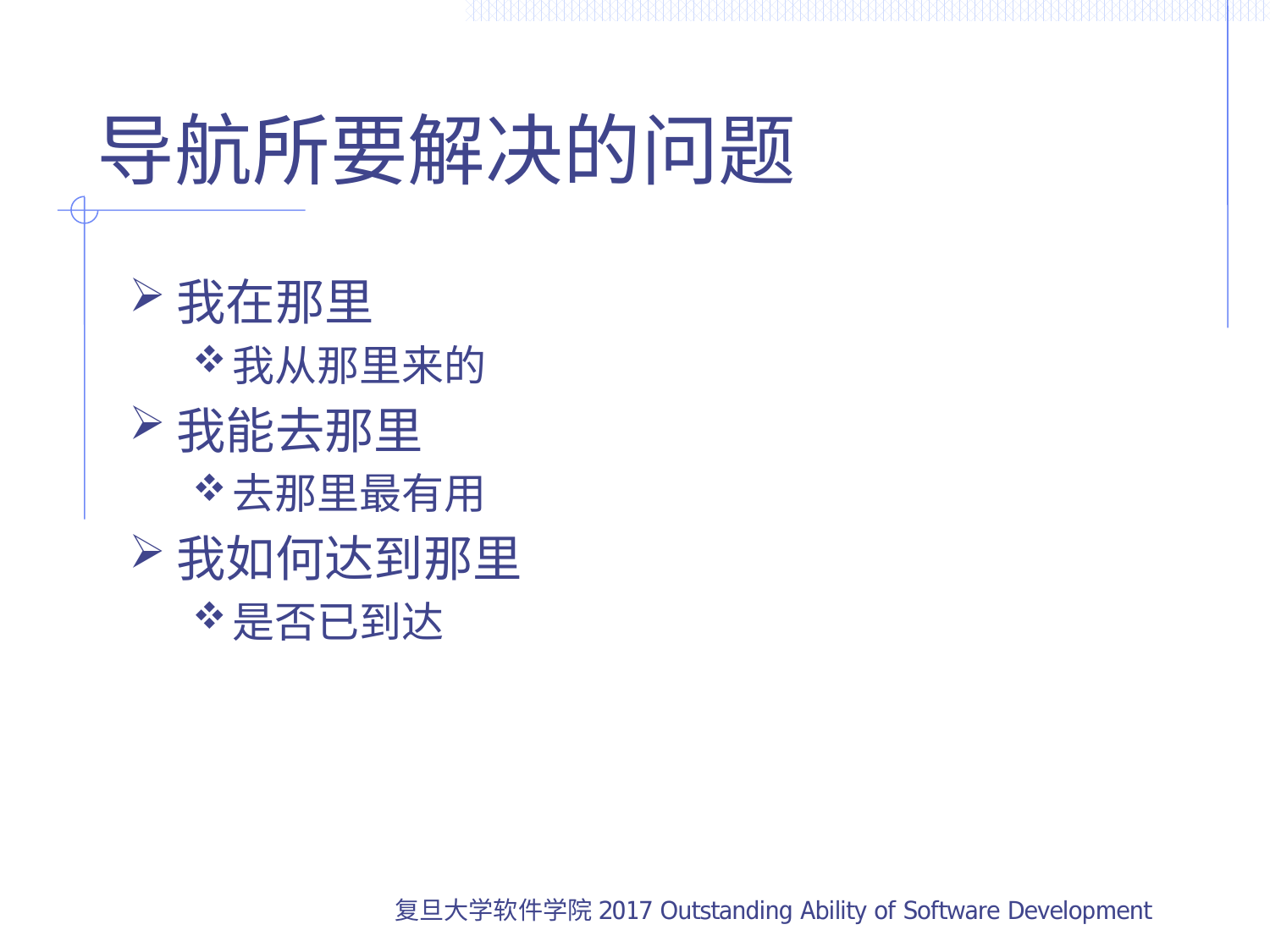

# 导航所要解决的问题
我在那里
我从那里来的
我能去那里
去那里最有用
我如何达到那里
是否已到达